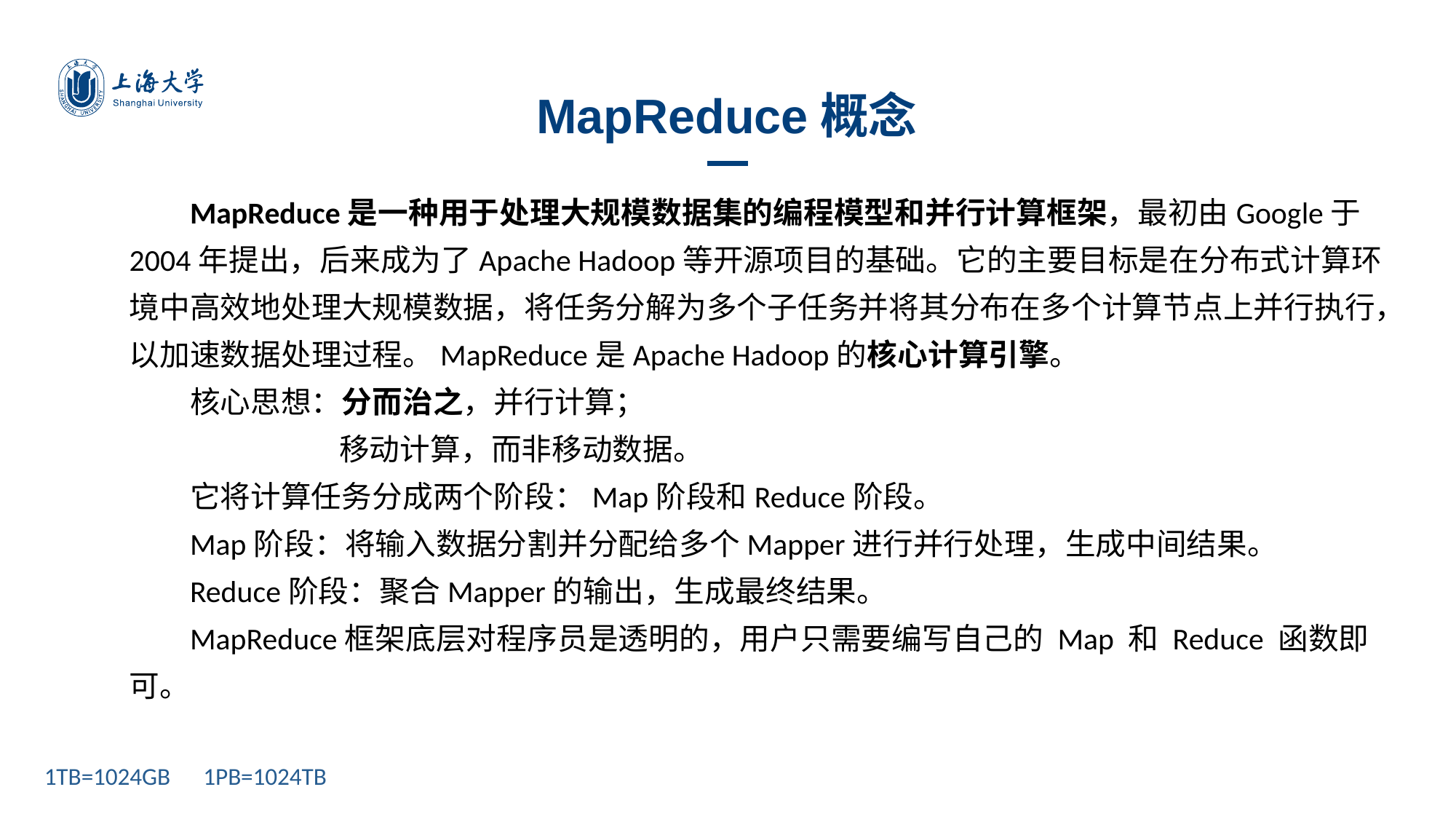

MapReduce概念

MapReduce是一种用于处理大规模数据集的编程模型和并行计算框架，最初由Google于2004年提出，后来成为了Apache Hadoop等开源项目的基础。它的主要目标是在分布式计算环境中高效地处理大规模数据，将任务分解为多个子任务并将其分布在多个计算节点上并行执行，以加速数据处理过程。MapReduce是Apache Hadoop的核心计算引擎。
核心思想：分而治之，并行计算；
             移动计算，而非移动数据。
它将计算任务分成两个阶段：Map阶段和Reduce阶段。
Map阶段：将输入数据分割并分配给多个Mapper进行并行处理，生成中间结果。
Reduce阶段：聚合Mapper的输出，生成最终结果。
MapReduce框架底层对程序员是透明的，用户只需要编写自己的 Map 和 Reduce 函数即可。
1TB=1024GB      1PB=1024TB